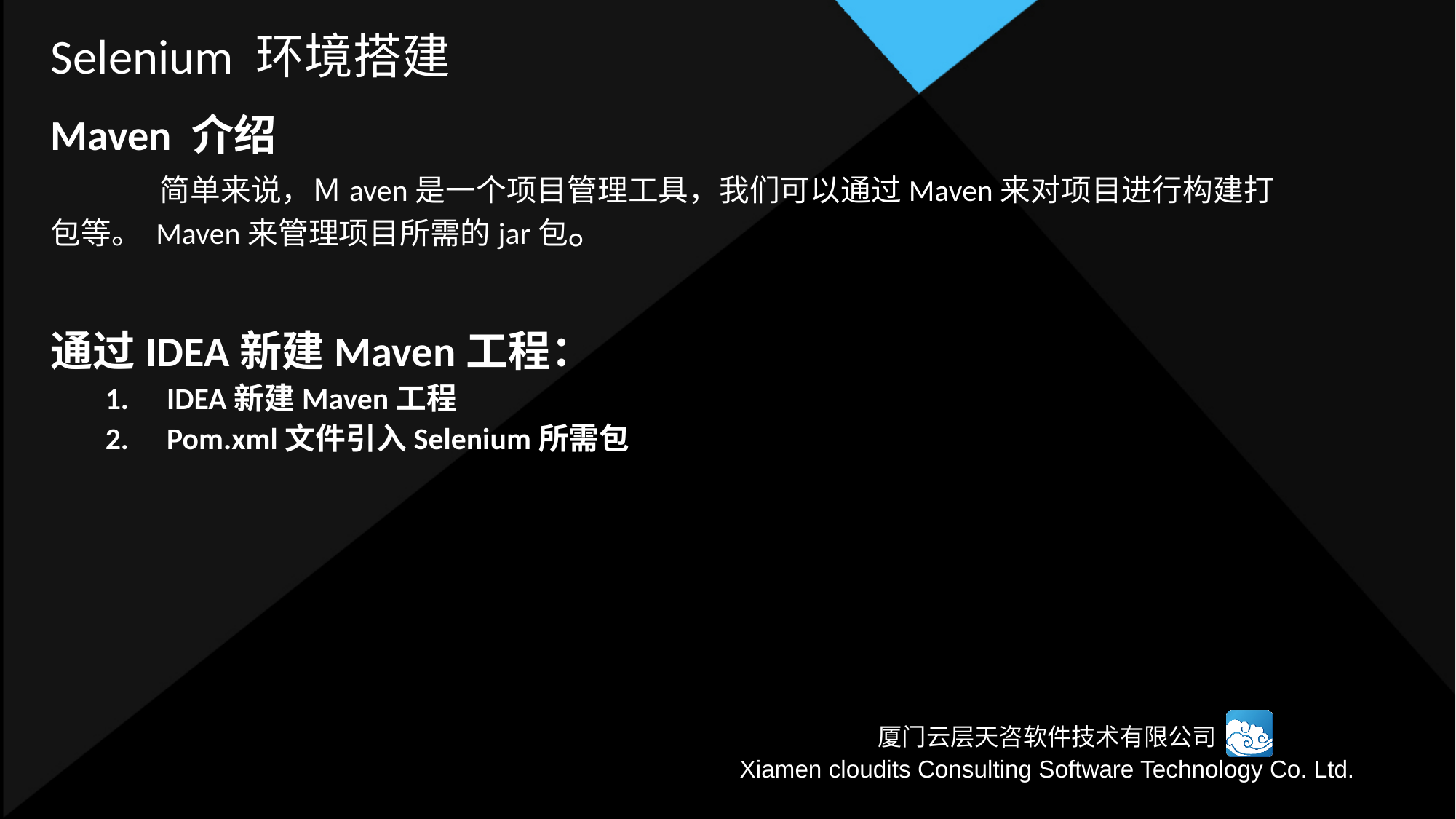

# Selenium 环境搭建
Maven 介绍
	简单来说，Ｍaven是一个项目管理工具，我们可以通过Maven来对项目进行构建打包等。 Maven来管理项目所需的jar包。

通过IDEA新建Maven工程：
IDEA新建Maven工程
Pom.xml文件引入Selenium所需包